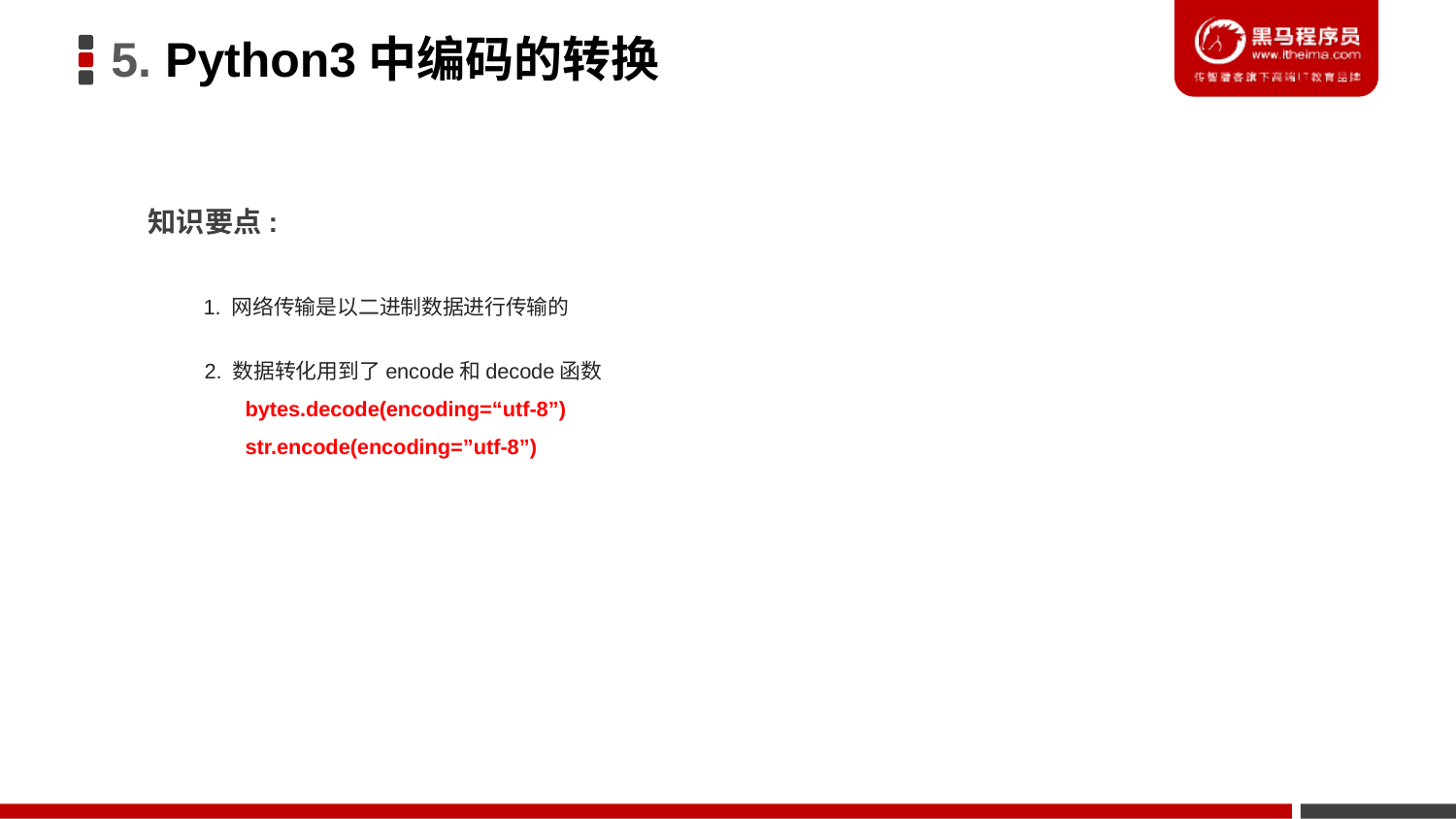

5. Python3中编码的转换
知识要点:
1. 网络传输是以二进制数据进行传输的
2. 数据转化用到了encode和decode函数
       bytes.decode(encoding=“utf-8”)
       str.encode(encoding=”utf-8”)